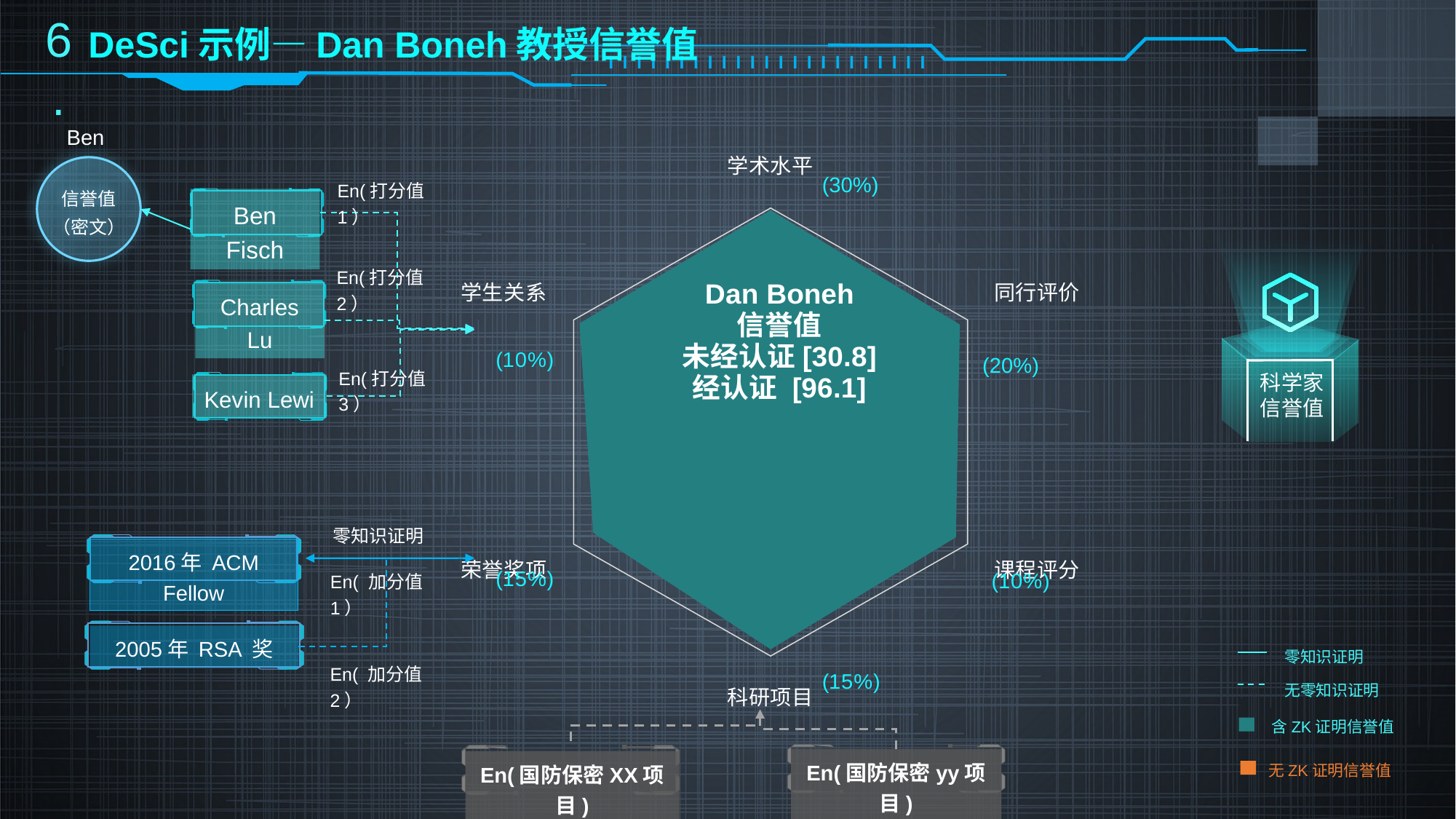

6.
DeSci示例—Dan Boneh教授信誉值

### Chart: Dan Boneh
信誉值
未经认证[30.8]

经认证 [96.1]

| Category | ZK Proof | no ZK Proof |
|---|---|---|
| 学术水平 | 99.0 | 43.0 |
| 同行评价 | 96.0 | 40.0 |
| 课程评分 | 94.0 | 45.0 |
| 科研项目 | 97.0 | 42.0 |
| 荣誉奖项 | 90.0 | 30.0 |
| 学生关系 | 97.0 | 46.0 |
(30%)
(20%)
Ben
信誉值
（密文）
En(打分值1）

Ben Fisch

科学家
信誉值
En(打分值2）

Charles Lu
En(打分值3）

Kevin Lewi
零知识证明

2016年 ACM Fellow
En( 加分值1）

2005年 RSA 奖
零知识证明
无零知识证明
含ZK证明信誉值

无ZK证明信誉值

En( 加分值2）

En(国防保密yy项目)

En(国防保密XX项目)